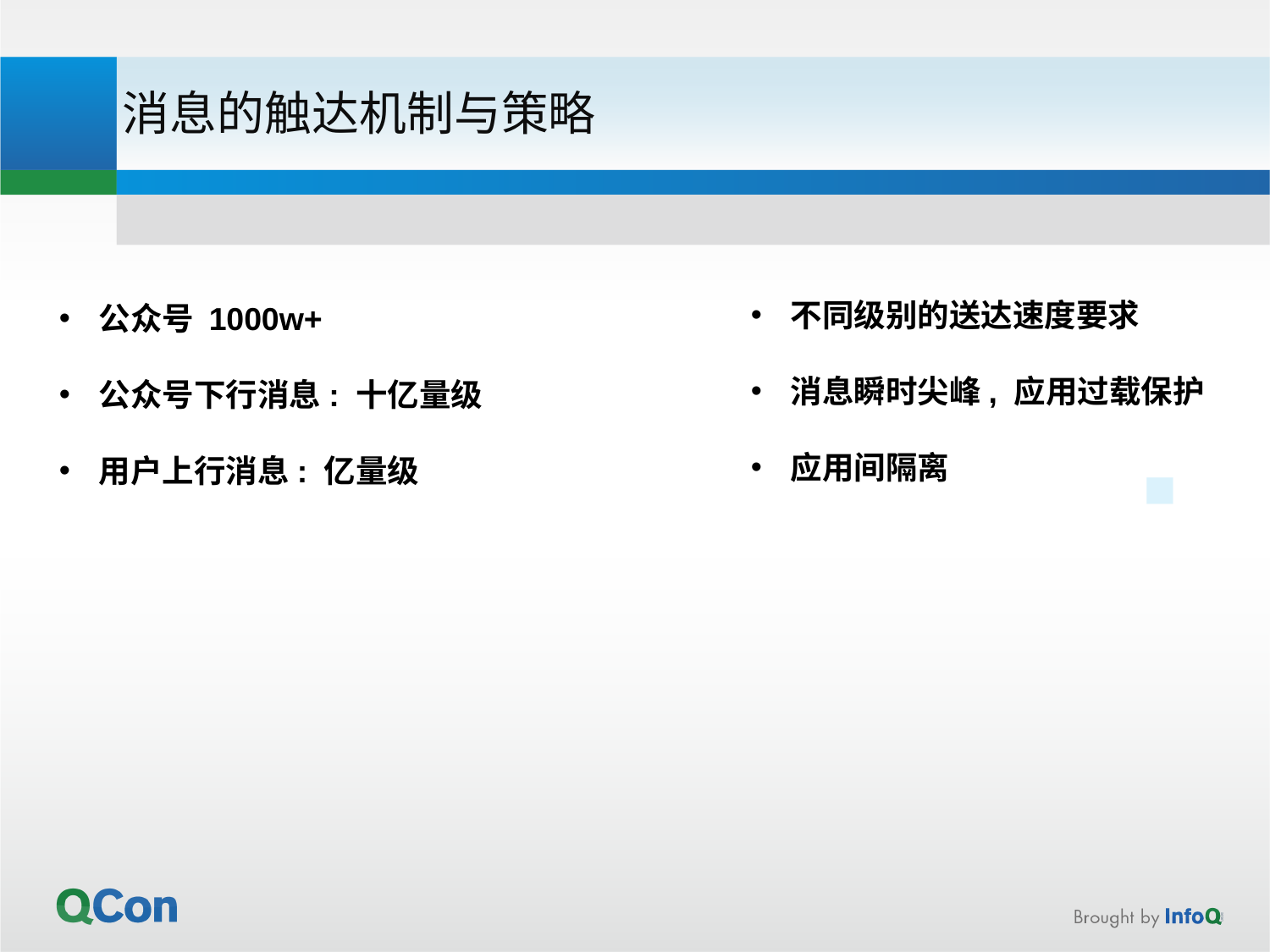

消息的触达机制与策略
不同级别的送达速度要求
消息瞬时尖峰, 应用过载保护
应用间隔离
公众号 1000w+
公众号下行消息: 十亿量级
用户上行消息: 亿量级